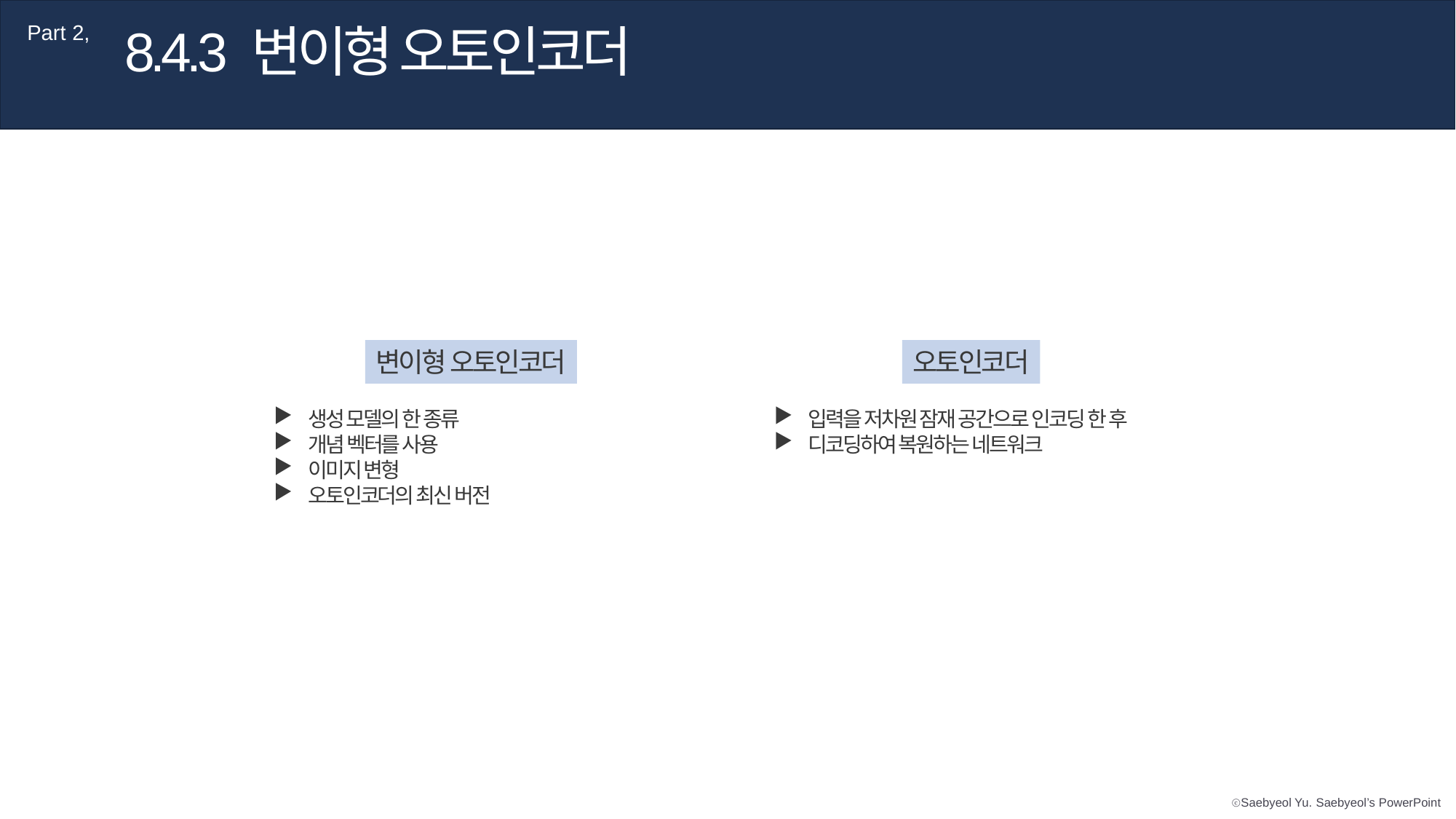

8.4.3 변이형 오토인코더
Part 2,
변이형 오토인코더
생성 모델의 한 종류
개념 벡터를 사용
이미지 변형
오토인코더의 최신 버전
오토인코더
입력을 저차원 잠재 공간으로 인코딩 한 후
디코딩하여 복원하는 네트워크